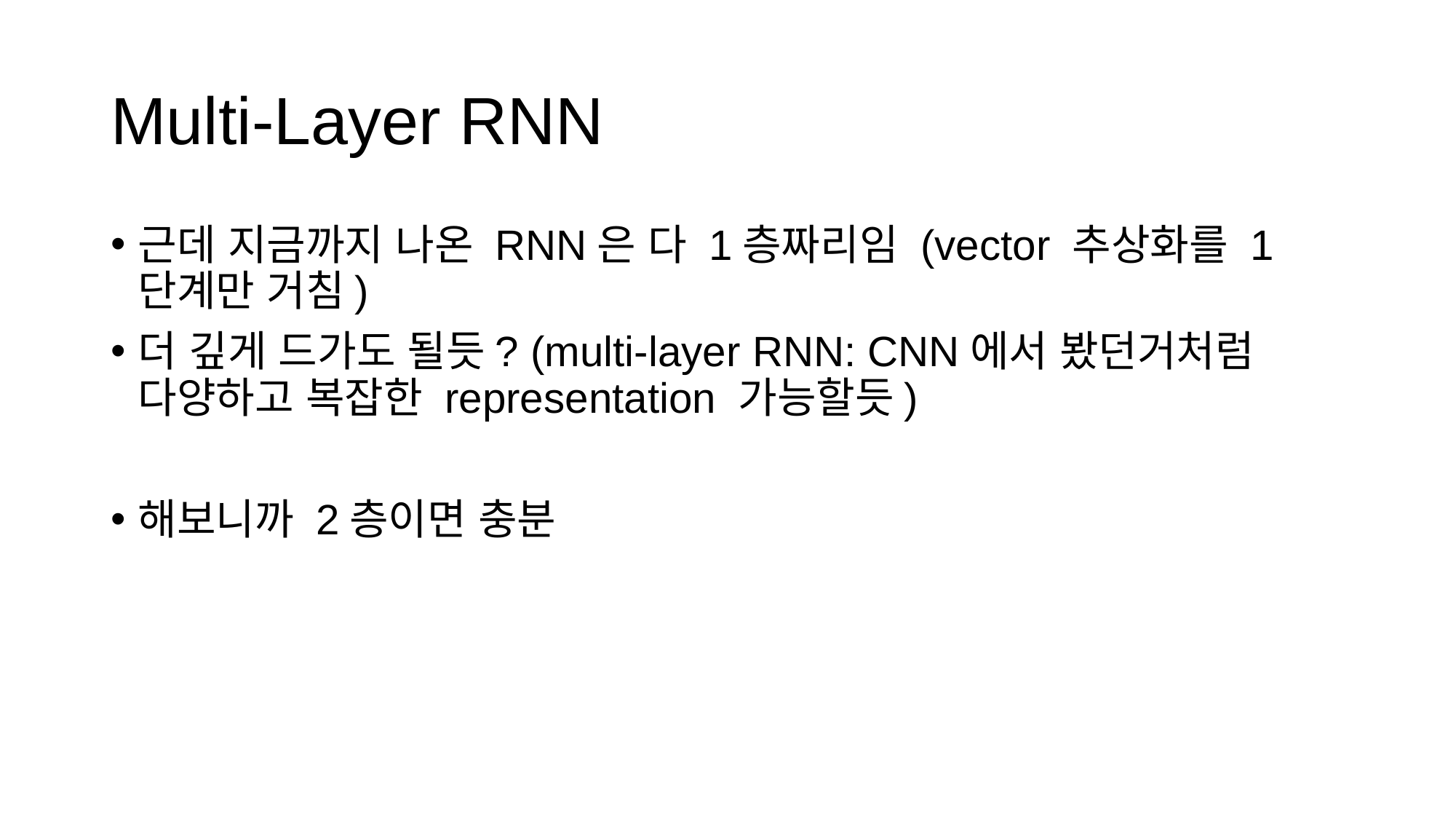

# Multi-Layer RNN
근데 지금까지 나온 RNN은 다 1층짜리임 (vector 추상화를 1단계만 거침)
더 깊게 드가도 될듯? (multi-layer RNN: CNN에서 봤던거처럼 다양하고 복잡한 representation 가능할듯)

해보니까 2층이면 충분